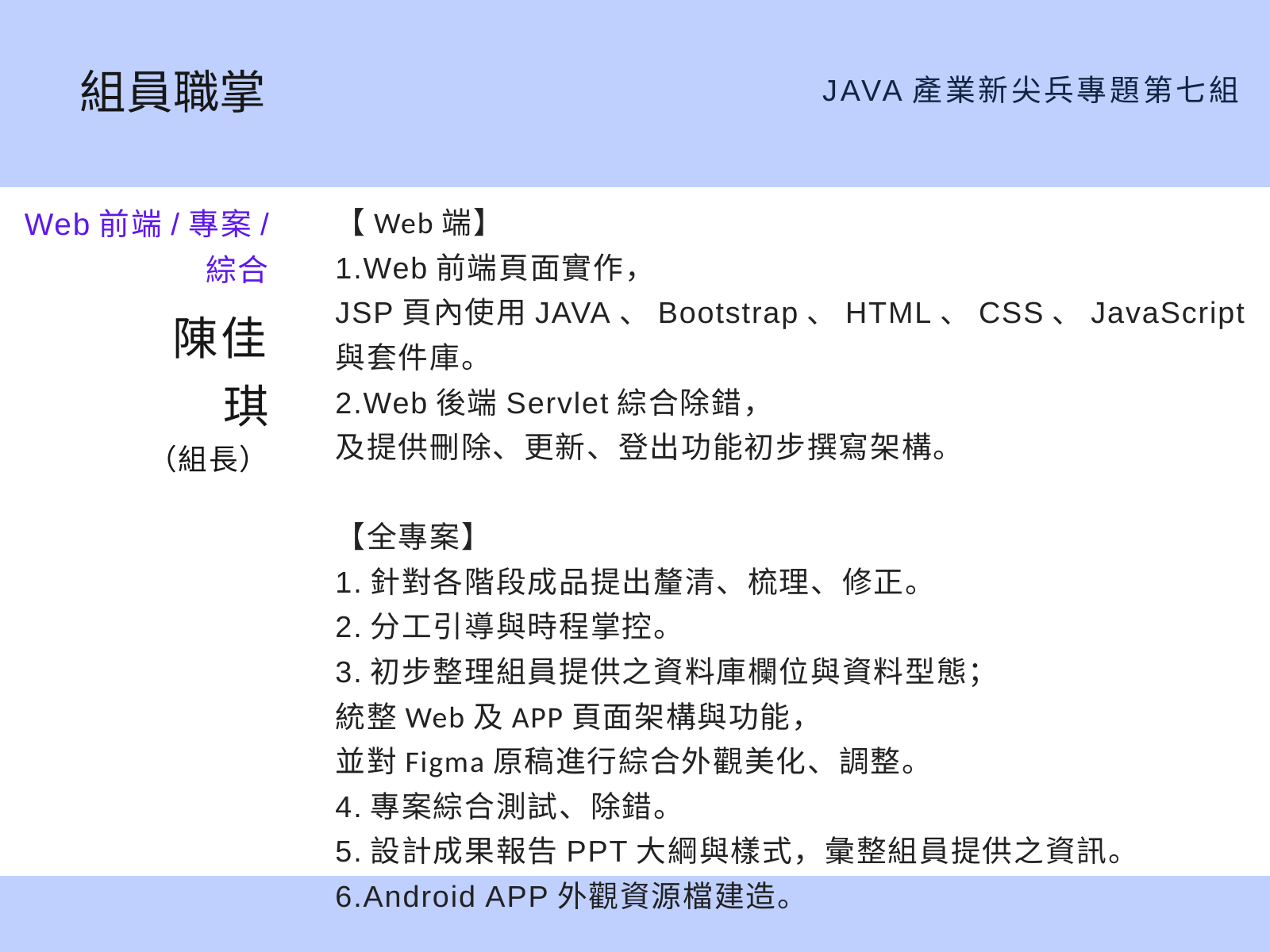

組員職掌
JAVA產業新尖兵專題第七組

Web前端/專案/
綜合
【Web端】
1.Web前端頁面實作，
JSP頁內使用JAVA、Bootstrap、HTML、CSS、JavaScript與套件庫。
2.Web後端Servlet綜合除錯，
及提供刪除、更新、登出功能初步撰寫架構。

【全專案】
1.針對各階段成品提出釐清、梳理、修正。
2.分工引導與時程掌控。
3.初步整理組員提供之資料庫欄位與資料型態；
統整Web及APP頁面架構與功能，
並對Figma原稿進行綜合外觀美化、調整。
4.專案綜合測試、除錯。
5.設計成果報告PPT大綱與樣式，彙整組員提供之資訊。
6.Android APP外觀資源檔建造。

陳佳琪
（組長）